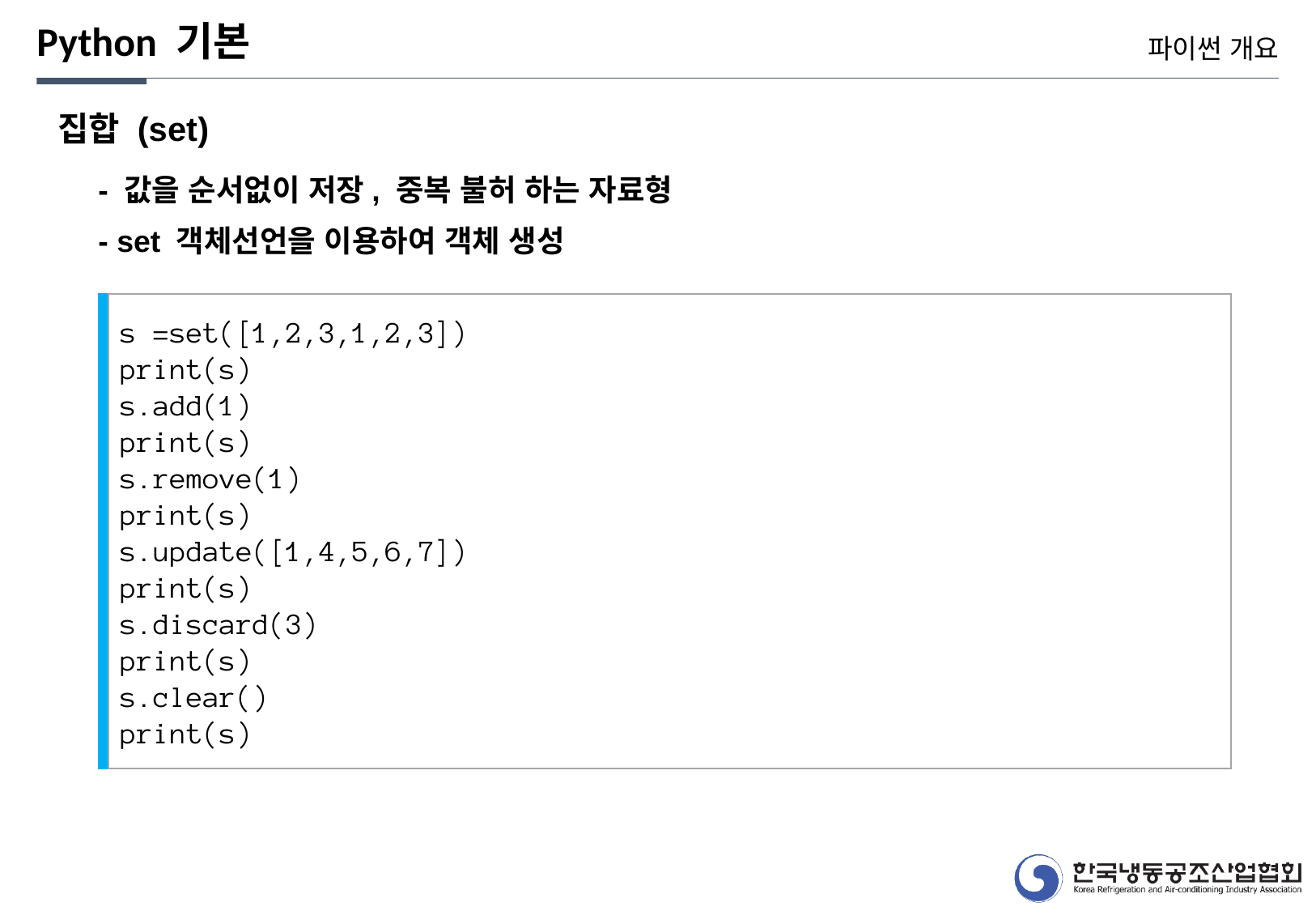

Python 기본
파이썬 개요
집합 (set)
- 값을 순서없이 저장, 중복 불허 하는 자료형
- set 객체선언을 이용하여 객체 생성

s =set([1,2,3,1,2,3])
print(s)
s.add(1)
print(s)
s.remove(1)
print(s)
s.update([1,4,5,6,7])
print(s)
s.discard(3)
print(s)
s.clear()
print(s)